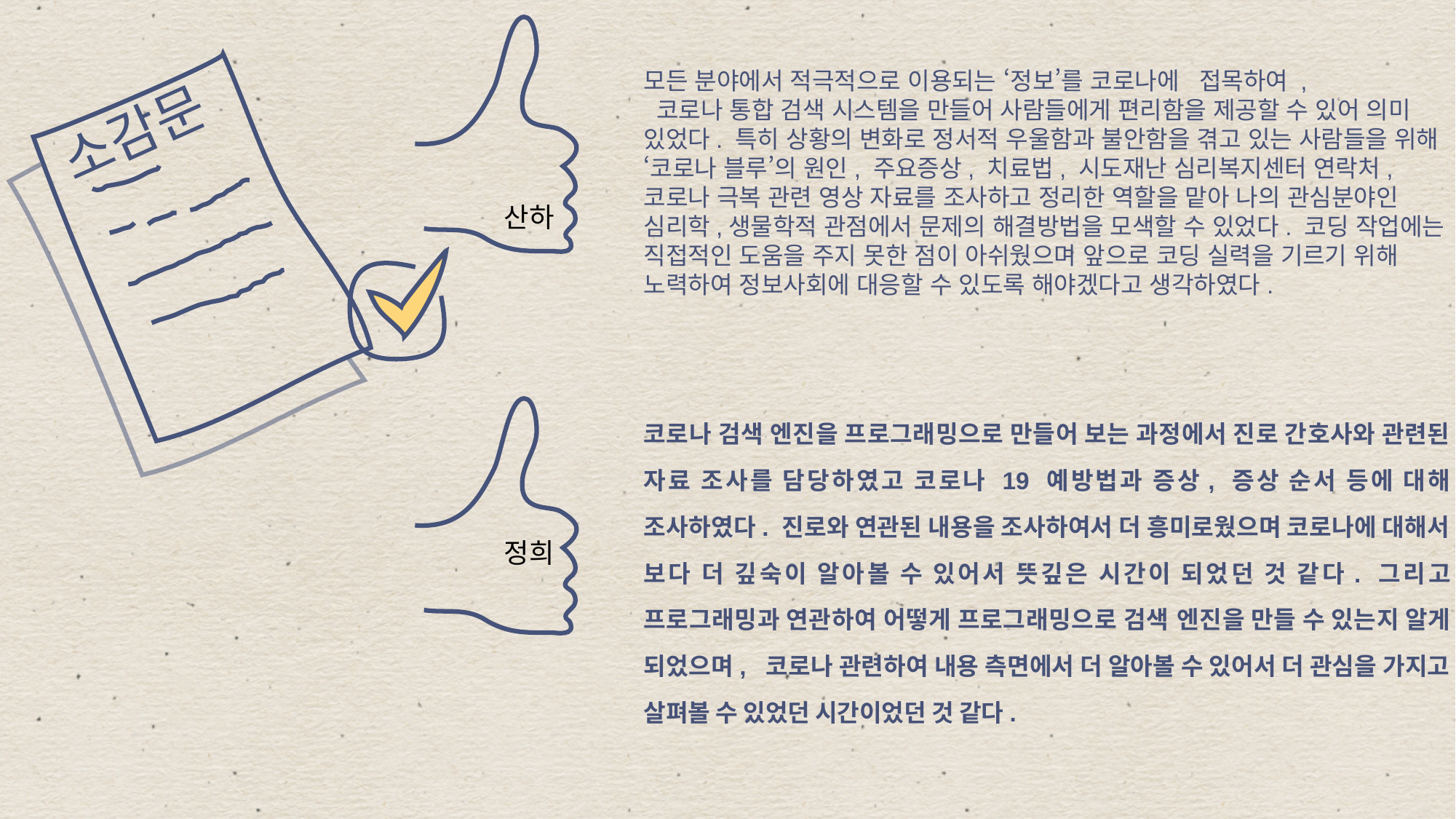

모든 분야에서 적극적으로 이용되는 ‘정보’를 코로나에   접목하여 ,
 코로나 통합 검색 시스템을 만들어 사람들에게 편리함을 제공할 수 있어 의미 있었다. 특히 상황의 변화로 정서적 우울함과 불안함을 겪고 있는 사람들을 위해 ‘코로나 블루’의 원인, 주요증상, 치료법, 시도재난 심리복지센터 연락처, 코로나 극복 관련 영상 자료를 조사하고 정리한 역할을 맡아 나의 관심분야인 심리학,생물학적 관점에서 문제의 해결방법을 모색할 수 있었다. 코딩 작업에는 직접적인 도움을 주지 못한 점이 아쉬웠으며 앞으로 코딩 실력을 기르기 위해 노력하여 정보사회에 대응할 수 있도록 해야겠다고 생각하였다.
코로나 검색 엔진을 프로그래밍으로 만들어 보는 과정에서 진로 간호사와 관련된 자료 조사를 담당하였고 코로나 19 예방법과 증상, 증상 순서 등에 대해 조사하였다. 진로와 연관된 내용을 조사하여서 더 흥미로웠으며 코로나에 대해서 보다 더 깊숙이 알아볼 수 있어서 뜻깊은 시간이 되었던 것 같다. 그리고 프로그래밍과 연관하여 어떻게 프로그래밍으로 검색 엔진을 만들 수 있는지 알게 되었으며,  코로나 관련하여 내용 측면에서 더 알아볼 수 있어서 더 관심을 가지고 살펴볼 수 있었던 시간이었던 것 같다.

소감문
산하

정희